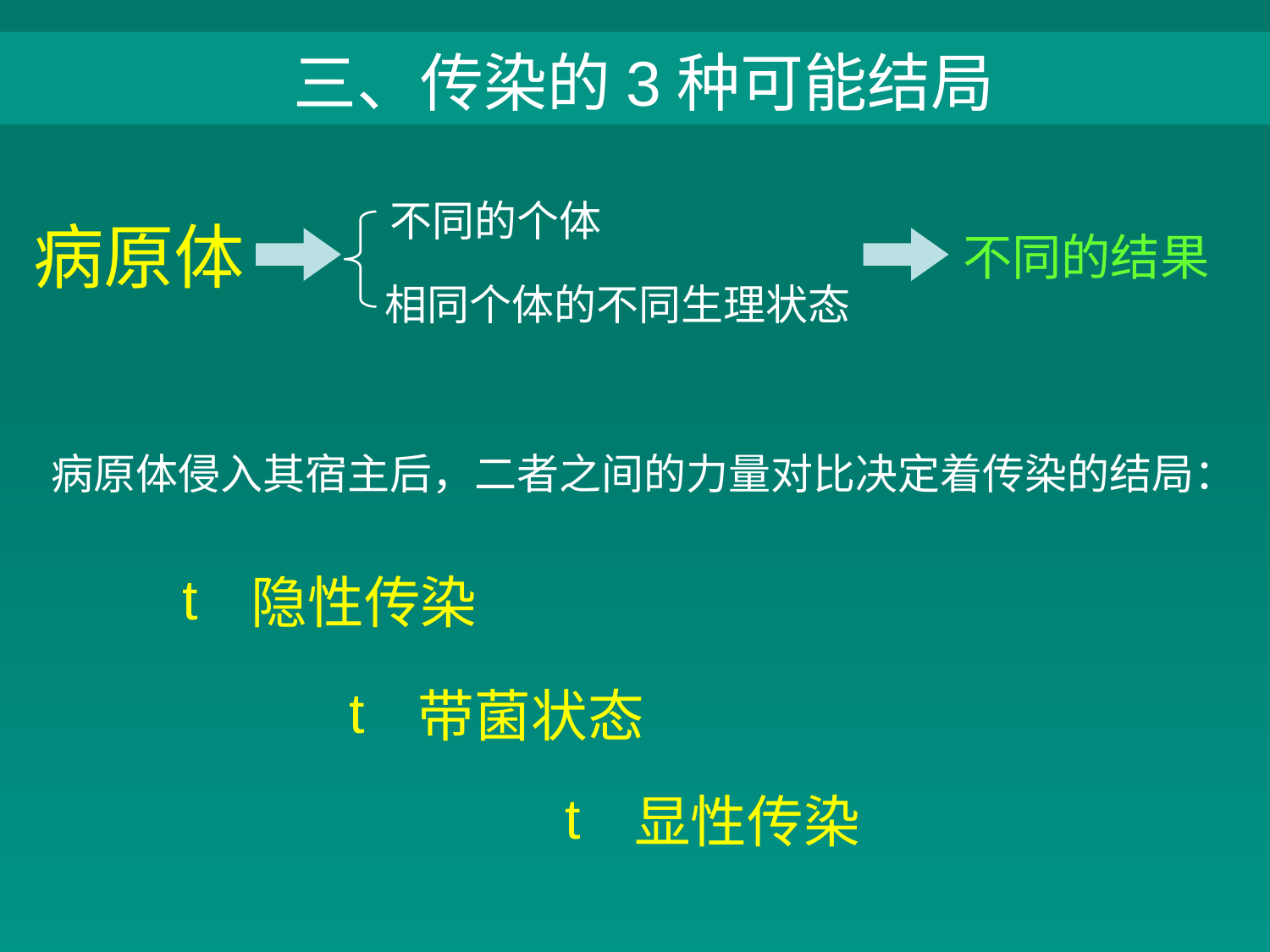

三、传染的三种结局

三、传染的3种可能结局
不同的个体
病原体

不同的结果

相同个体的不同生理状态
病原体侵入其宿主后，二者之间的力量对比决定着传染的结局：
  隐性传染
  带菌状态
  显性传染